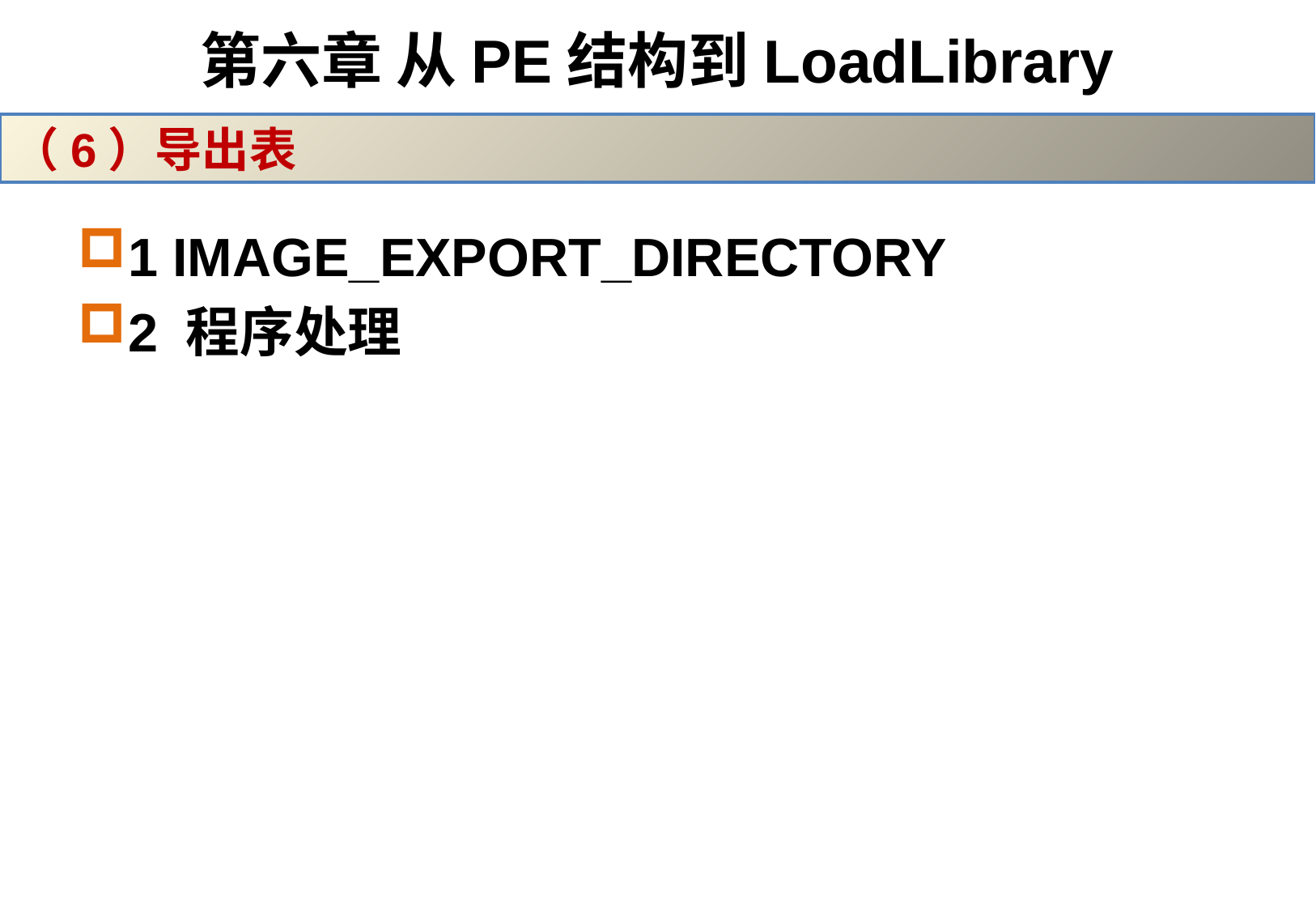

# 第六章 从PE结构到LoadLibrary
（6）导出表
1 IMAGE_EXPORT_DIRECTORY
2 程序处理